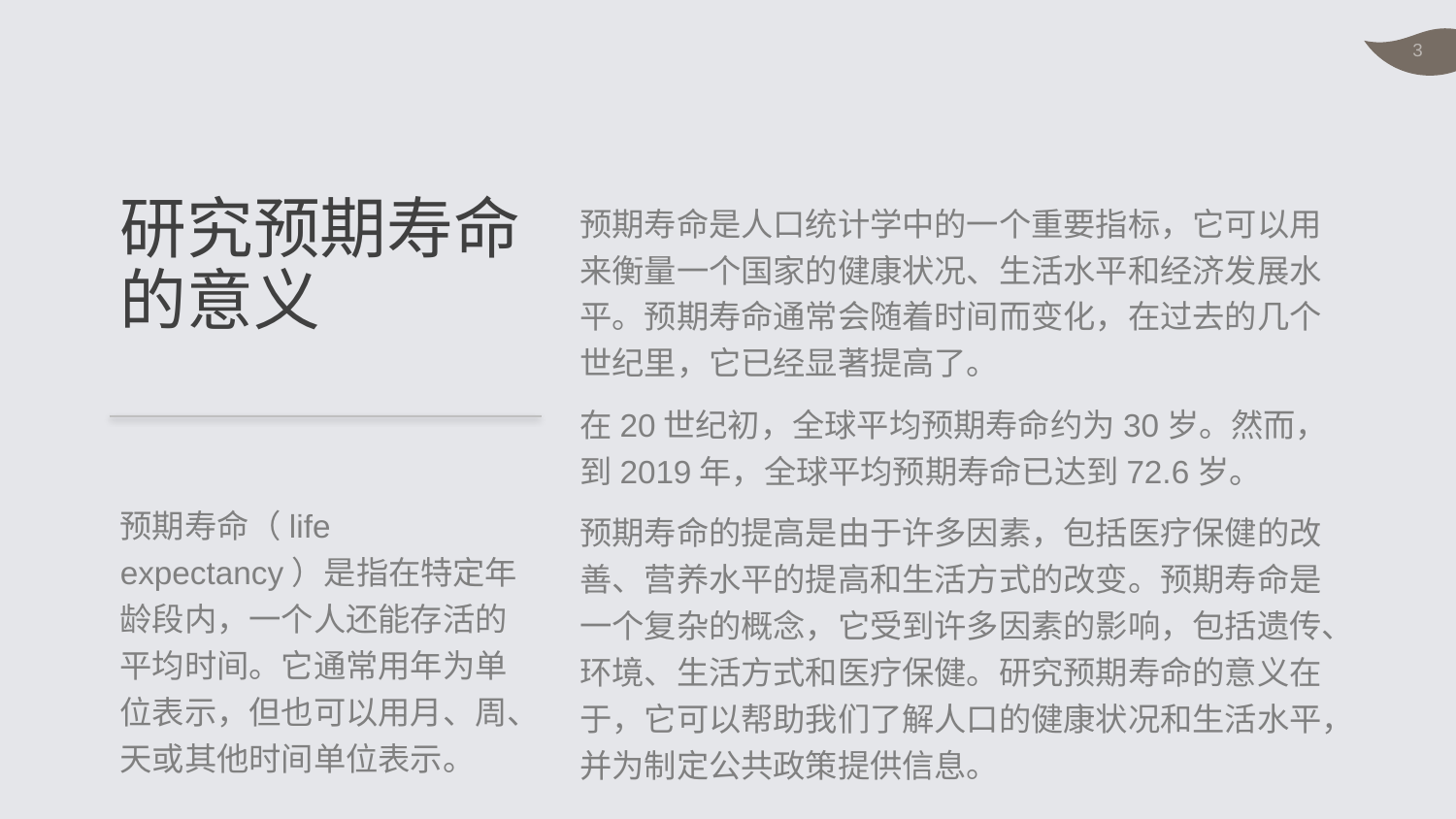

行业PPT模板http://www.1ppt.com/hangye/
# 研究预期寿命的意义
预期寿命是人口统计学中的一个重要指标，它可以用来衡量一个国家的健康状况、生活水平和经济发展水平。预期寿命通常会随着时间而变化，在过去的几个世纪里，它已经显著提高了。
在20世纪初，全球平均预期寿命约为30岁。然而，到2019年，全球平均预期寿命已达到72.6岁。
预期寿命的提高是由于许多因素，包括医疗保健的改善、营养水平的提高和生活方式的改变。预期寿命是一个复杂的概念，它受到许多因素的影响，包括遗传、环境、生活方式和医疗保健。研究预期寿命的意义在于，它可以帮助我们了解人口的健康状况和生活水平，并为制定公共政策提供信息。
预期寿命（life expectancy）是指在特定年龄段内，一个人还能存活的平均时间。它通常用年为单位表示，但也可以用月、周、天或其他时间单位表示。